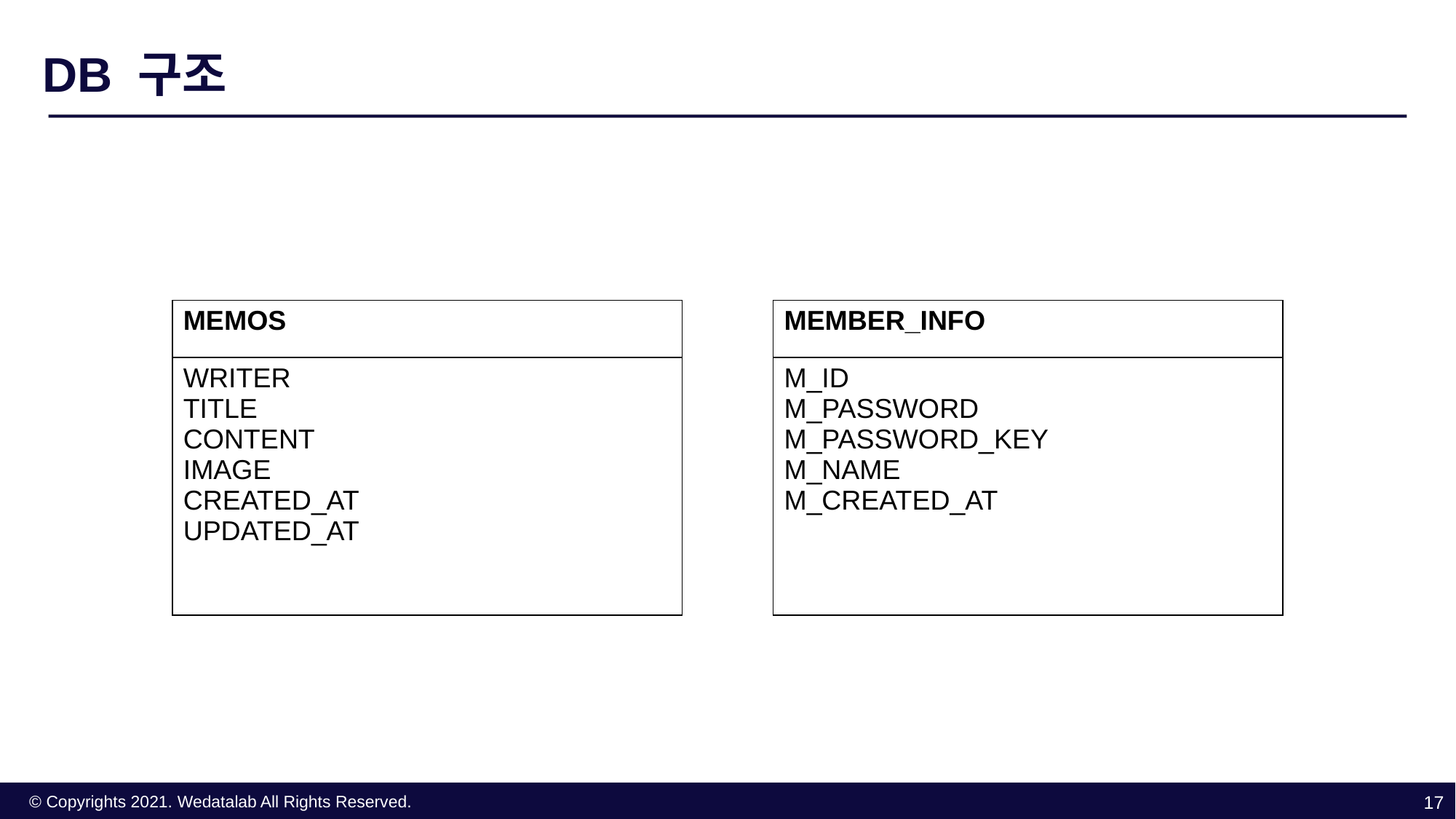

DB 구조
| MEMBER\_INFO |
| --- |
| M\_ID M\_PASSWORD M\_PASSWORD\_KEY M\_NAME M\_CREATED\_AT |
| MEMOS |
| --- |
| WRITER TITLE CONTENT IMAGE CREATED\_AT UPDATED\_AT |
17
© Copyrights 2021. Wedatalab All Rights Reserved.